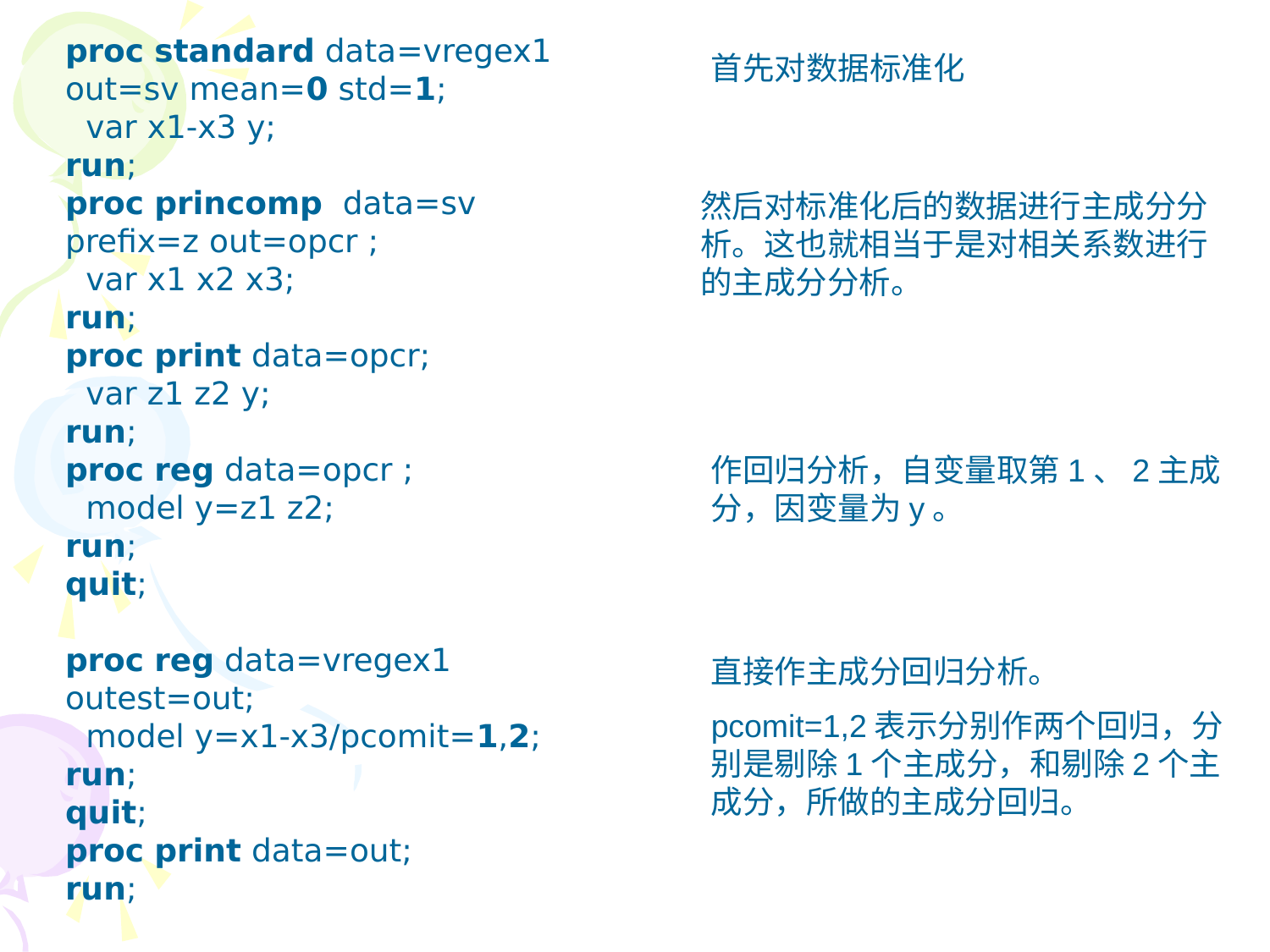

proc standard data=vregex1  out=sv mean=0 std=1;
  var x1-x3 y;
run;
proc princomp  data=sv prefix=z out=opcr ;
  var x1 x2 x3;
run;
proc print data=opcr;
  var z1 z2 y;
run;
proc reg data=opcr ;
  model y=z1 z2;
run;
quit;

proc reg data=vregex1 outest=out;
  model y=x1-x3/pcomit=1,2;
run;
quit;
proc print data=out;
run;
首先对数据标准化
然后对标准化后的数据进行主成分分析。这也就相当于是对相关系数进行的主成分分析。
作回归分析，自变量取第1、2主成分，因变量为y。
直接作主成分回归分析。
pcomit=1,2表示分别作两个回归，分别是剔除1个主成分，和剔除2个主成分，所做的主成分回归。